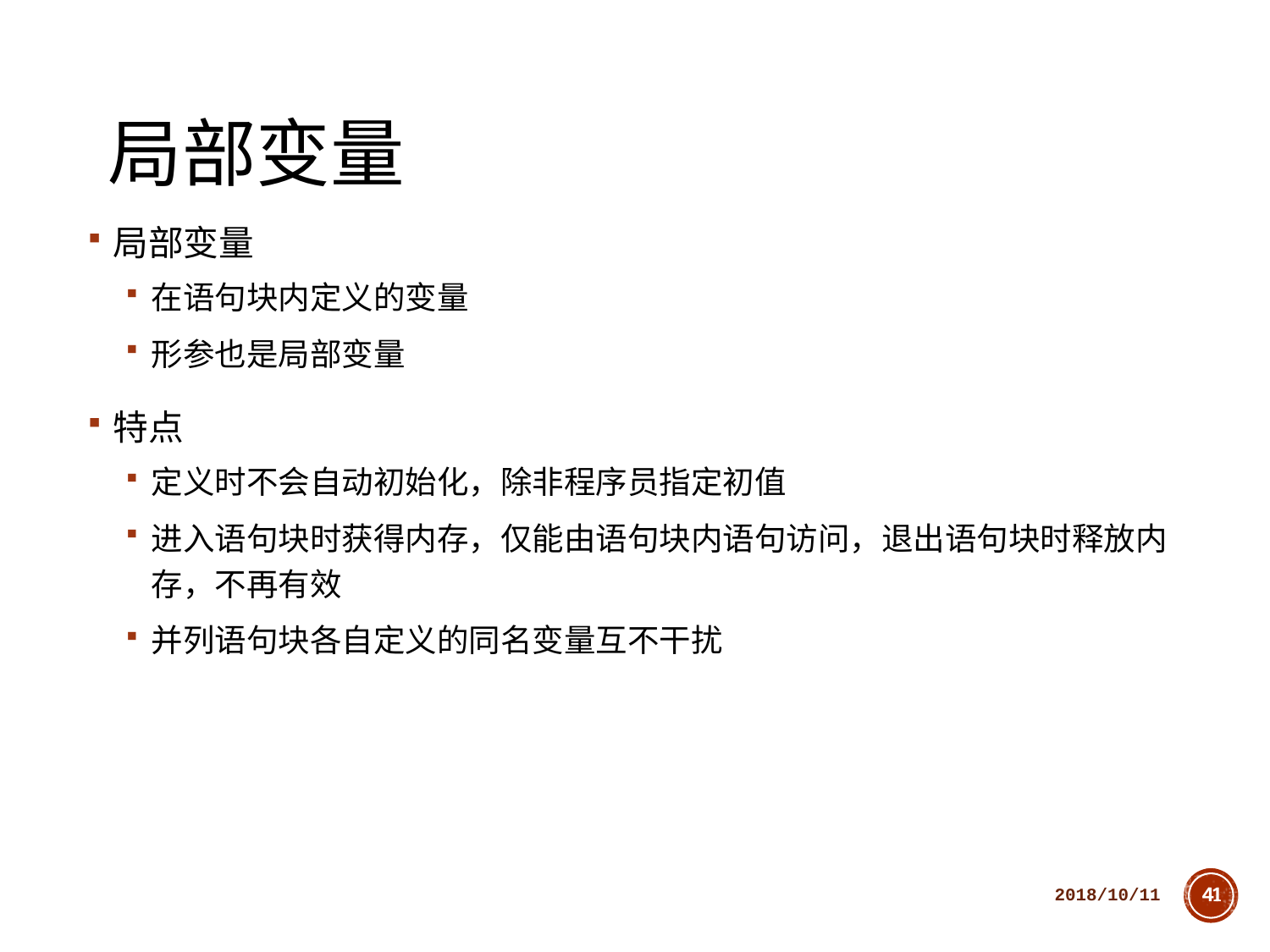

# 局部变量
局部变量
在语句块内定义的变量
形参也是局部变量
特点
定义时不会自动初始化，除非程序员指定初值
进入语句块时获得内存，仅能由语句块内语句访问，退出语句块时释放内存，不再有效
并列语句块各自定义的同名变量互不干扰
2018/10/11
41